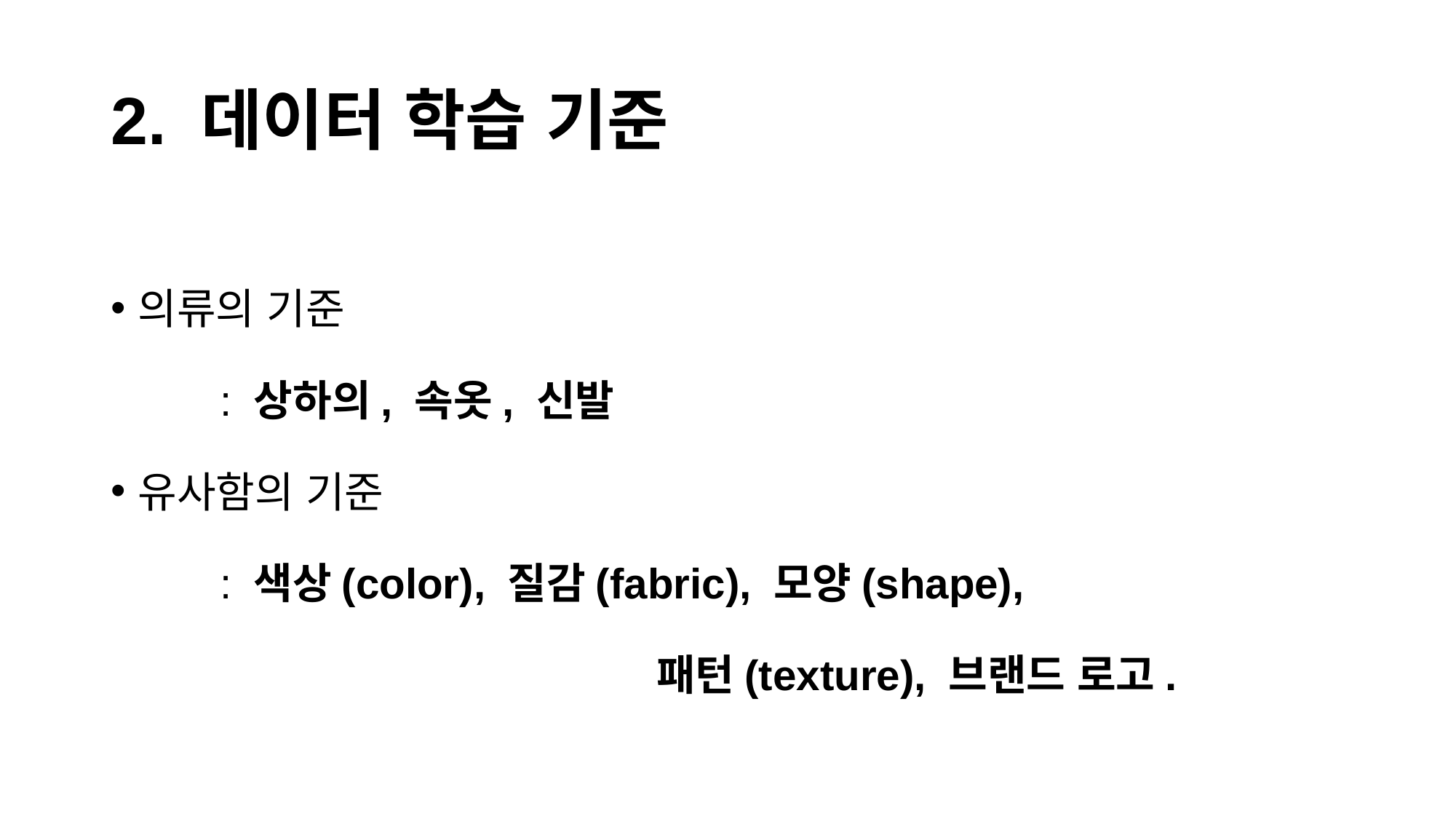

# 2. 데이터 학습 기준
의류의 기준
	: 상하의, 속옷, 신발
유사함의 기준
	: 색상(color), 질감(fabric), 모양(shape),
					패턴(texture), 브랜드 로고.